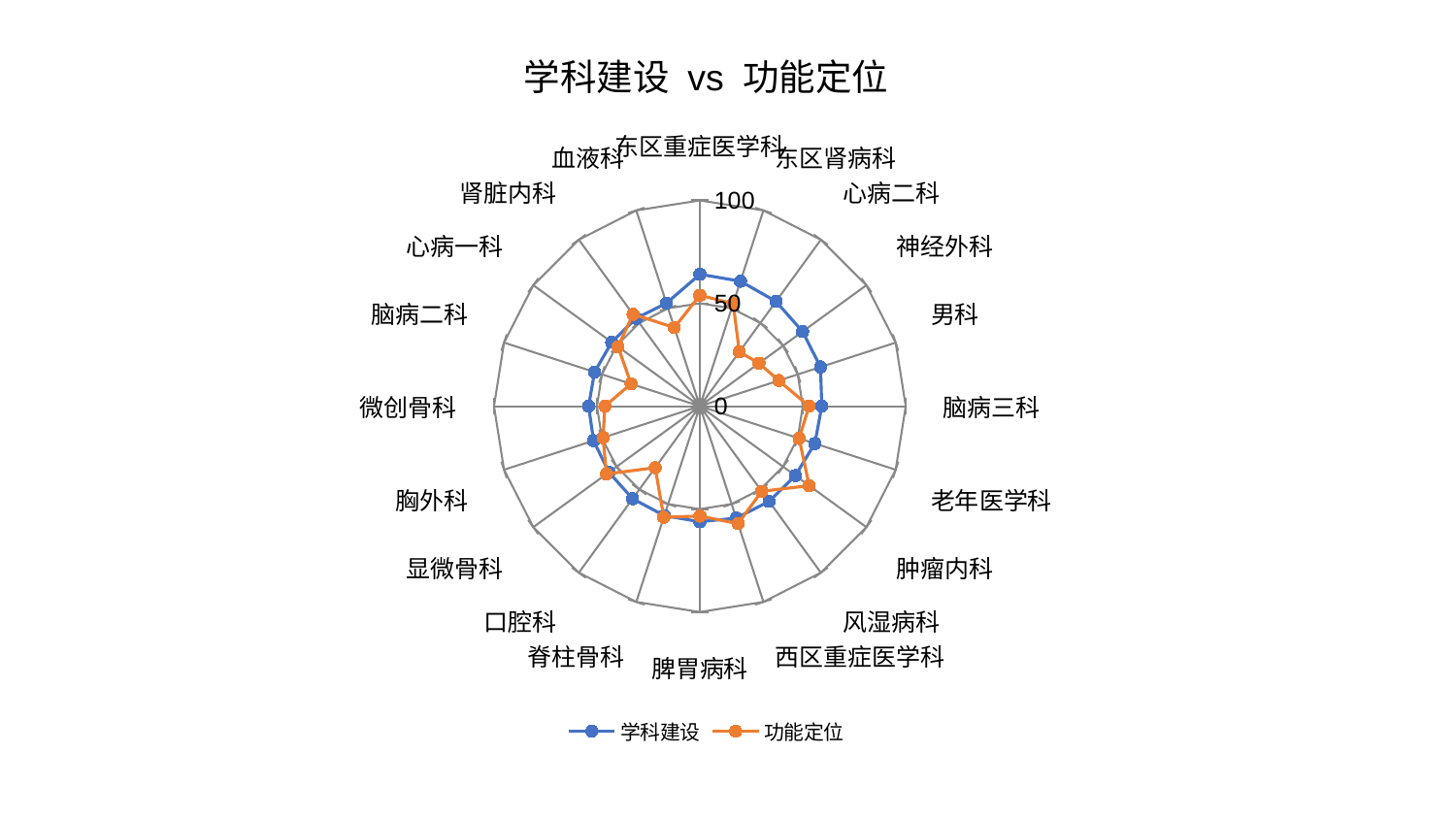

### Chart: 学科建设 vs 功能定位

| Category | 学科建设 | 功能定位 |
|---|---|---|
| 东区重症医学科 | 64.11116014657851 | 53.877921660887374 |
| 东区肾病科 | 63.85181796558634 | 52.38519069980168 |
| 心病二科 | 62.91907472472487 | 32.65866938542048 |
| 神经外科 | 61.67371029846152 | 35.51947842020856 |
| 男科 | 61.64183324763248 | 40.32169838501457 |
| 脑病三科 | 59.21799238675048 | 53.0392964784573 |
| 老年医学科 | 58.739263363488334 | 50.7001141734522 |
| 肿瘤内科 | 57.3603948144791 | 65.68948085730007 |
| 风湿病科 | 57.21972419436483 | 51.13808586911828 |
| 西区重症医学科 | 57.17841677081248 | 60.01793353561532 |
| 脾胃病科 | 56.14736231991407 | 53.37450431354473 |
| 脊柱骨科 | 55.91211953987795 | 56.74981493641563 |
| 口腔科 | 55.595716623845576 | 36.93319851895652 |
| 显微骨科 | 54.61445840428798 | 56.05795880052649 |
| 胸外科 | 54.29029482760059 | 49.45831266388391 |
| 微创骨科 | 54.060181490415545 | 46.108511347514856 |
| 脑病二科 | 53.77579113248516 | 35.14107517748266 |
| 心病一科 | 52.9087513911426 | 49.16465586331476 |
| 肾脏内科 | 52.78300530047013 | 55.224687626550285 |
| 血液科 | 52.6137138878962 | 40.17495946355522 |
15